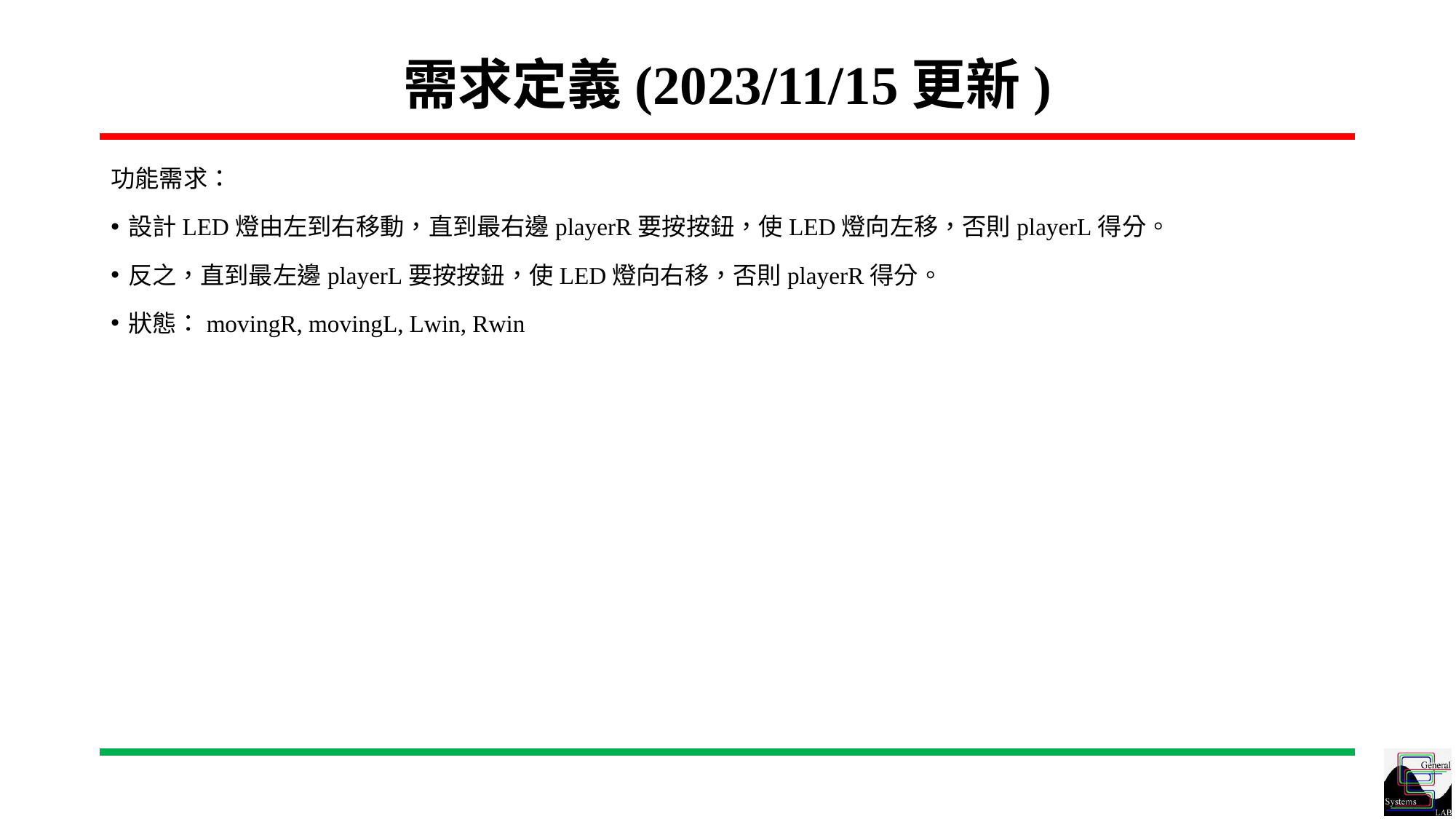

# 需求定義(2023/11/15更新)
功能需求：
設計LED燈由左到右移動，直到最右邊playerR要按按鈕，使LED燈向左移，否則playerL得分。
反之，直到最左邊playerL要按按鈕，使LED燈向右移，否則playerR得分。
狀態：movingR, movingL, Lwin, Rwin